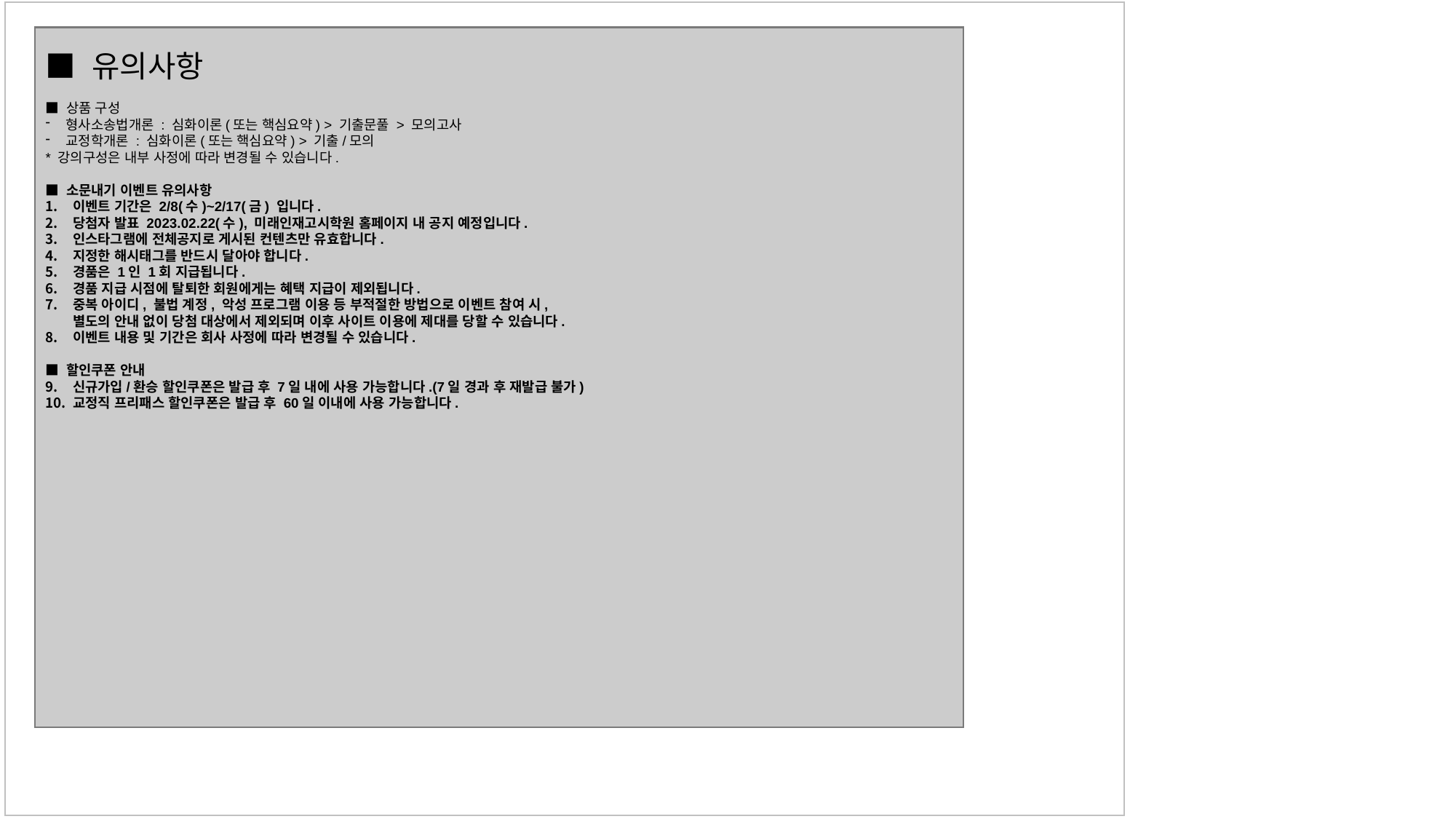

■ 유의사항

■ 상품 구성
형사소송법개론 : 심화이론(또는 핵심요약) > 기출문풀 > 모의고사
교정학개론 : 심화이론(또는 핵심요약) > 기출/모의
* 강의구성은 내부 사정에 따라 변경될 수 있습니다.

■ 소문내기 이벤트 유의사항
이벤트 기간은 2/8(수)~2/17(금) 입니다.
당첨자 발표 2023.02.22(수), 미래인재고시학원 홈페이지 내 공지 예정입니다.
인스타그램에 전체공지로 게시된 컨텐츠만 유효합니다.
지정한 해시태그를 반드시 달아야 합니다.
경품은 1인 1회 지급됩니다.
경품 지급 시점에 탈퇴한 회원에게는 혜택 지급이 제외됩니다.
중복 아이디, 불법 계정, 악성 프로그램 이용 등 부적절한 방법으로 이벤트 참여 시,
별도의 안내 없이 당첨 대상에서 제외되며 이후 사이트 이용에 제대를 당할 수 있습니다.
이벤트 내용 및 기간은 회사 사정에 따라 변경될 수 있습니다.

■ 할인쿠폰 안내
신규가입/환승 할인쿠폰은 발급 후 7일 내에 사용 가능합니다.(7일 경과 후 재발급 불가)
교정직 프리패스 할인쿠폰은 발급 후 60일 이내에 사용 가능합니다.